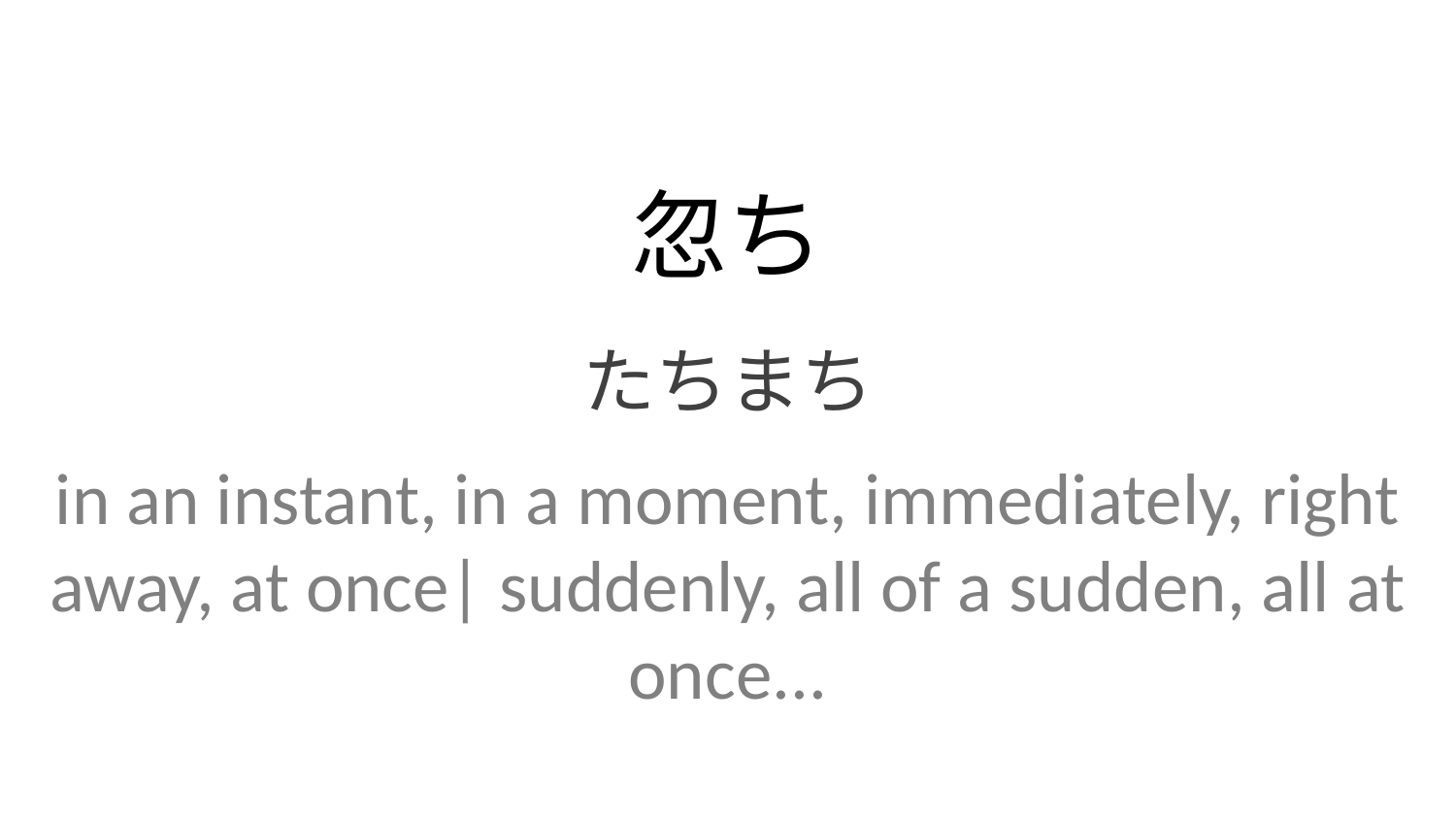

忽ち

たちまち
in an instant, in a moment, immediately, right away, at once| suddenly, all of a sudden, all at once...